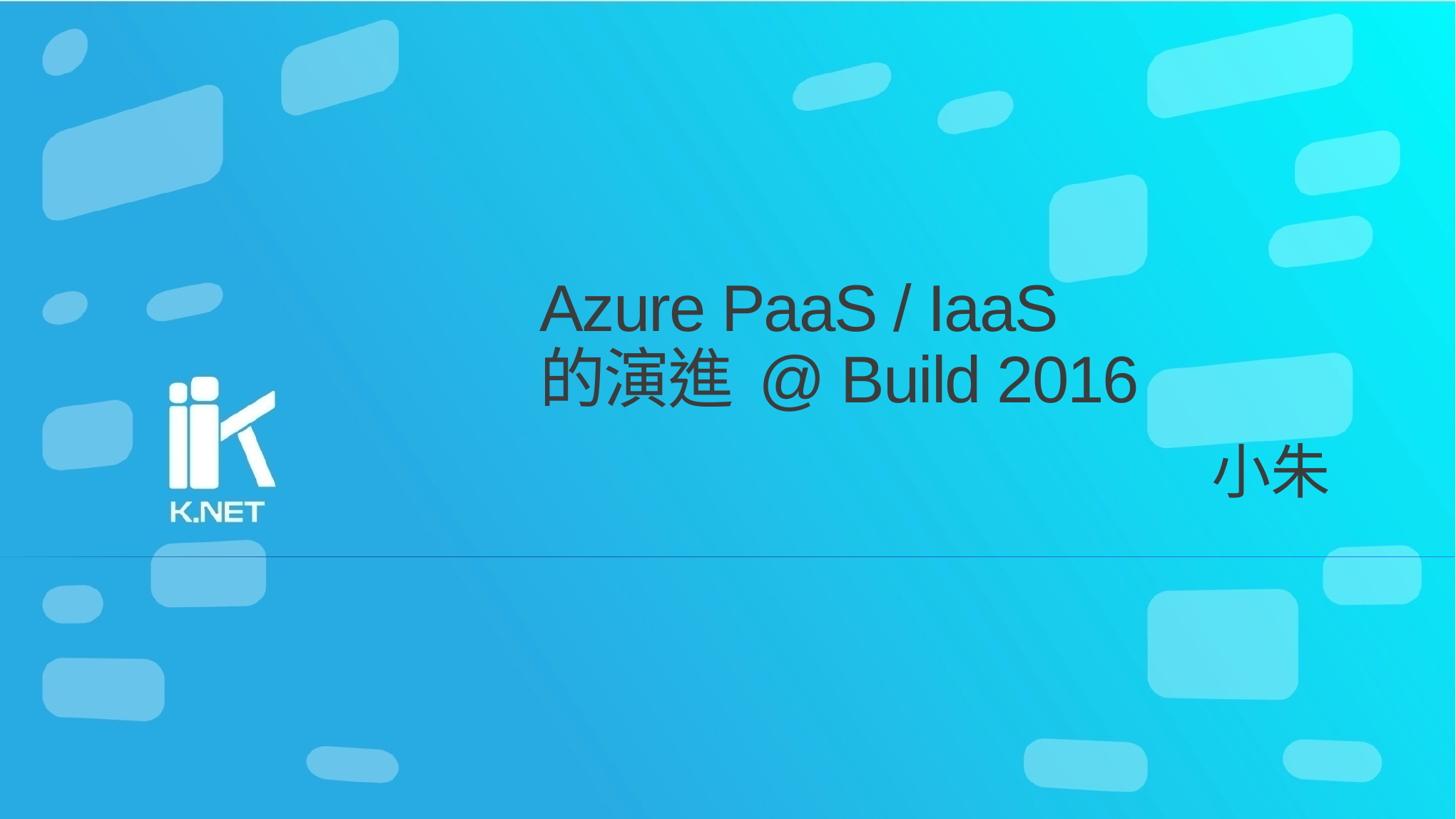

# Azure PaaS / IaaS 的演進 @ Build 2016
小朱